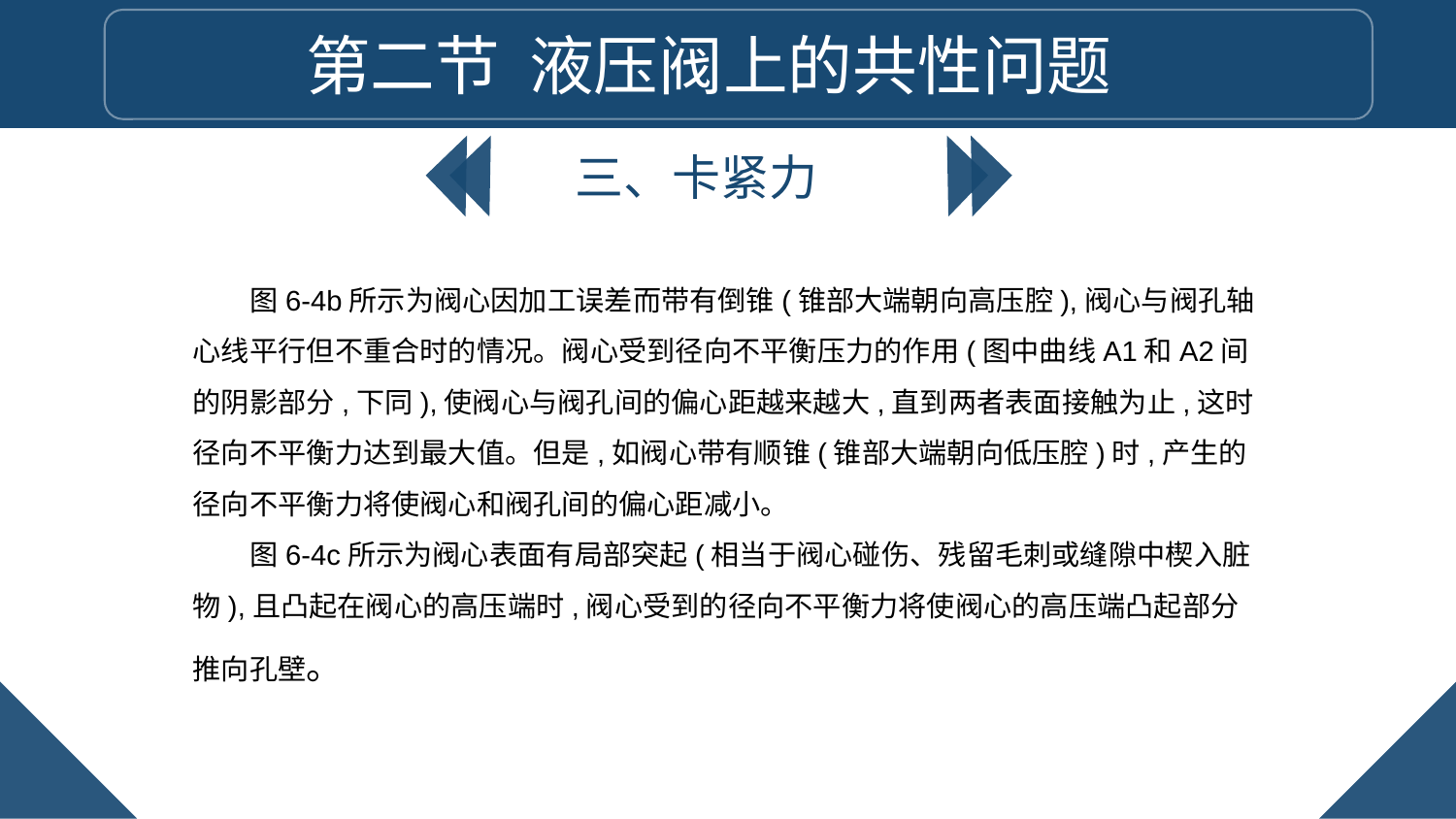

第二节  液压阀上的共性问题

三、卡紧力

图6-4b所示为阀心因加工误差而带有倒锥(锥部大端朝向高压腔),阀心与阀孔轴心线平行但不重合时的情况。阀心受到径向不平衡压力的作用(图中曲线A1和A2间的阴影部分,下同),使阀心与阀孔间的偏心距越来越大,直到两者表面接触为止,这时径向不平衡力达到最大值。但是,如阀心带有顺锥(锥部大端朝向低压腔)时,产生的径向不平衡力将使阀心和阀孔间的偏心距减小。
图6-4c所示为阀心表面有局部突起(相当于阀心碰伤、残留毛刺或缝隙中楔入脏物),且凸起在阀心的高压端时,阀心受到的径向不平衡力将使阀心的高压端凸起部分推向孔壁。